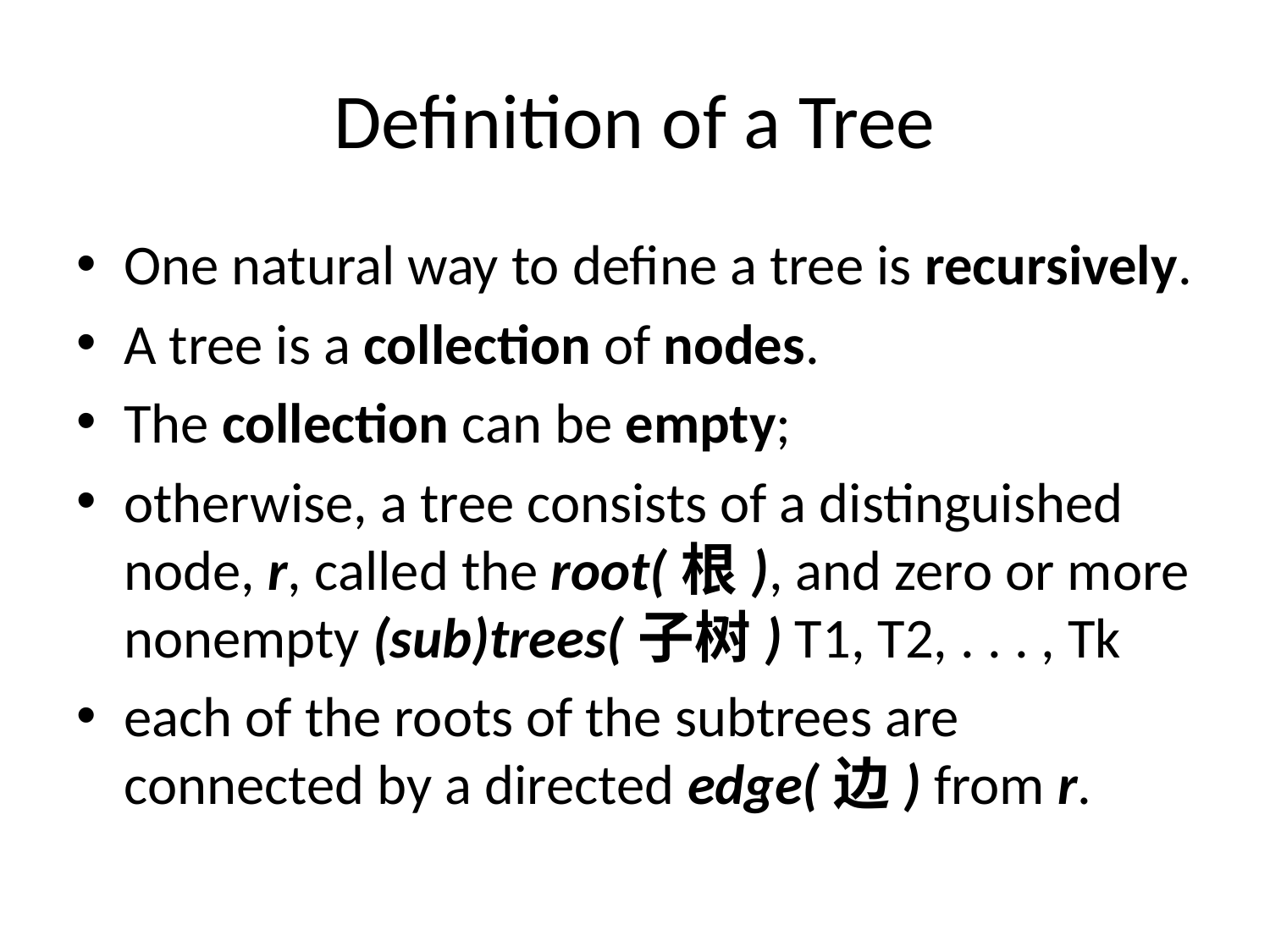

# Definition of a Tree
One natural way to define a tree is recursively.
A tree is a collection of nodes.
The collection can be empty;
otherwise, a tree consists of a distinguished node, r, called the root(根), and zero or more nonempty (sub)trees(子树) T1, T2, . . . , Tk
each of the roots of the subtrees are connected by a directed edge(边) from r.